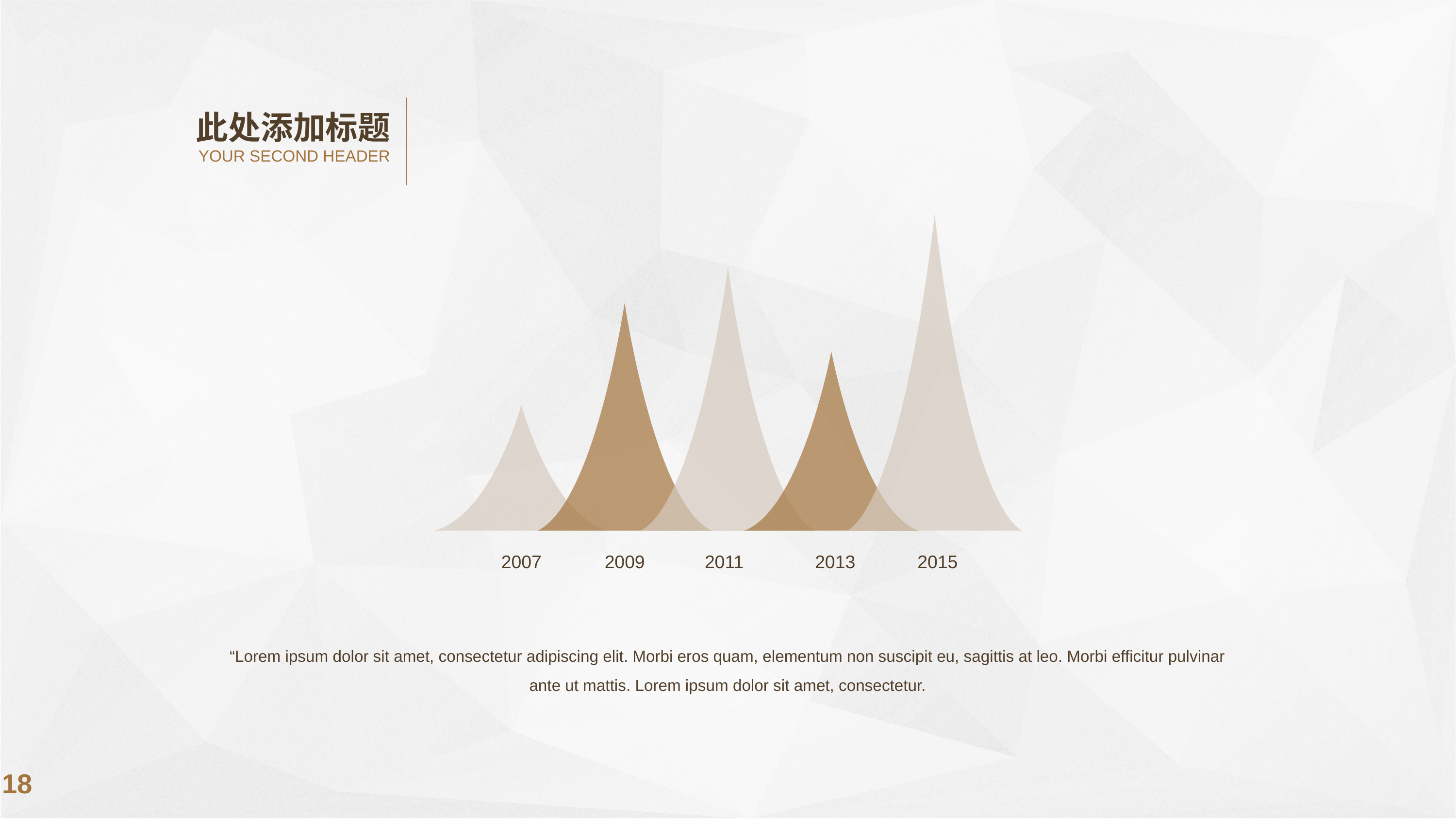

此处添加标题
YOUR SECOND HEADER

2007
2009
2011
2013
2015
“Lorem ipsum dolor sit amet, consectetur adipiscing elit. Morbi eros quam, elementum non suscipit eu, sagittis at leo. Morbi efficitur pulvinar ante ut mattis. Lorem ipsum dolor sit amet, consectetur.